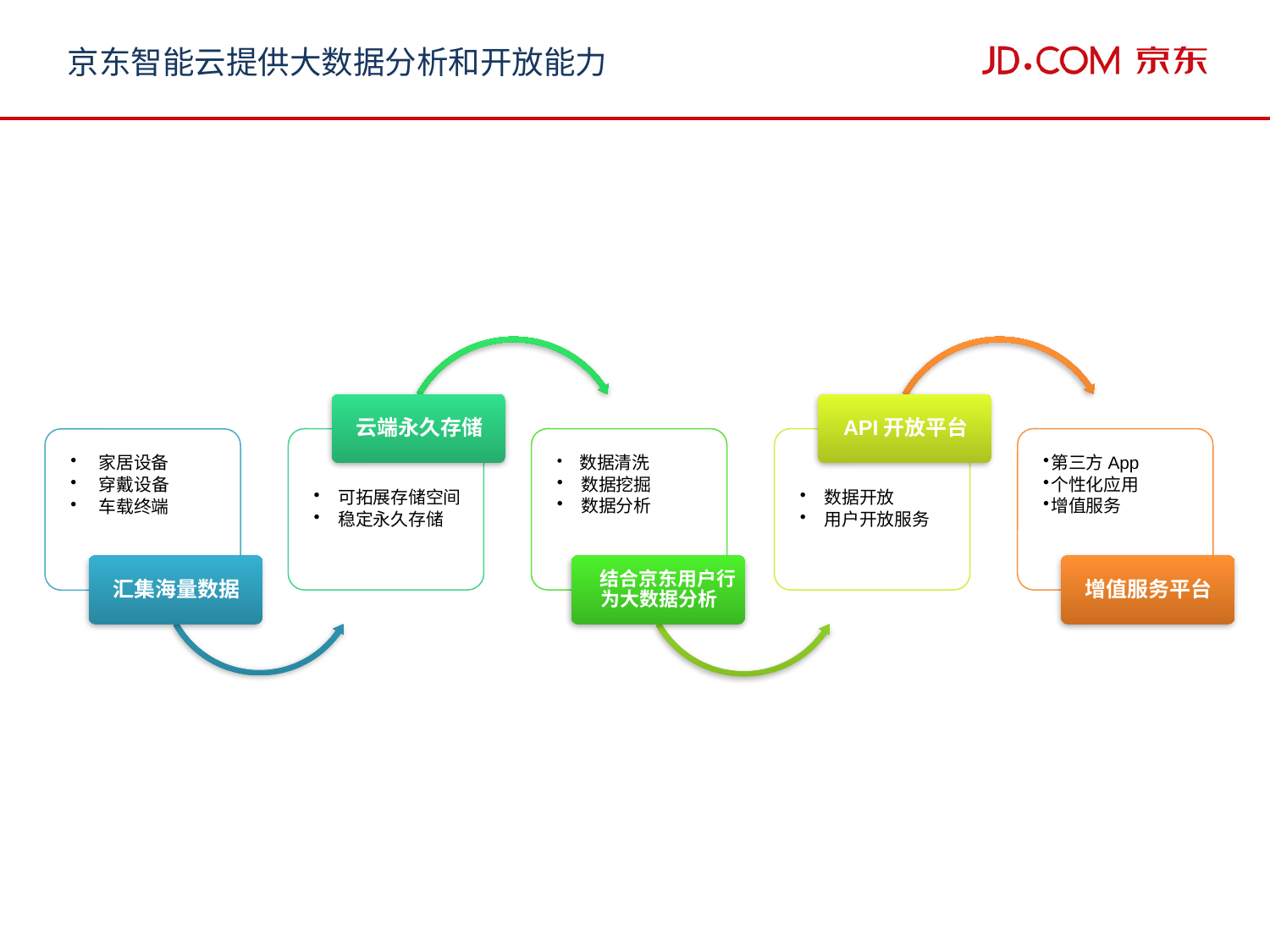

京东智能云提供大数据分析和开放能力
    家居设备
    穿戴设备
    车载终端
汇集海量数据
   可拓展存储空间
   稳定永久存储
云端永久存储
   数据清洗
   数据挖掘
   数据分析
   结合京东用户行为大数据分析
   数据开放
   用户开放服务
API开放平台
第三方App
个性化应用
增值服务
增值服务平台